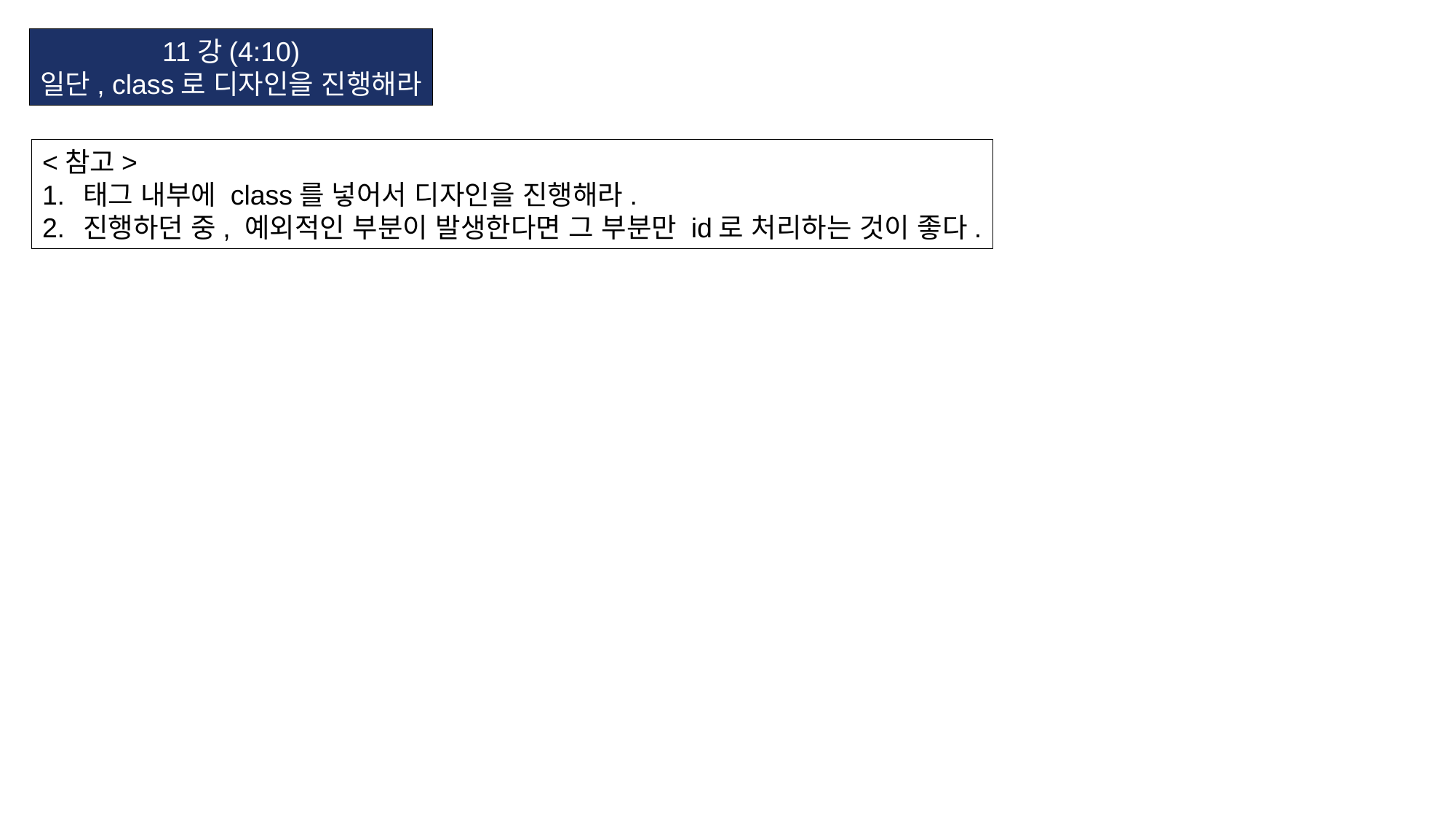

11강(4:10)
일단, class로 디자인을 진행해라
<참고>
태그 내부에 class를 넣어서 디자인을 진행해라.
진행하던 중, 예외적인 부분이 발생한다면 그 부분만 id로 처리하는 것이 좋다.